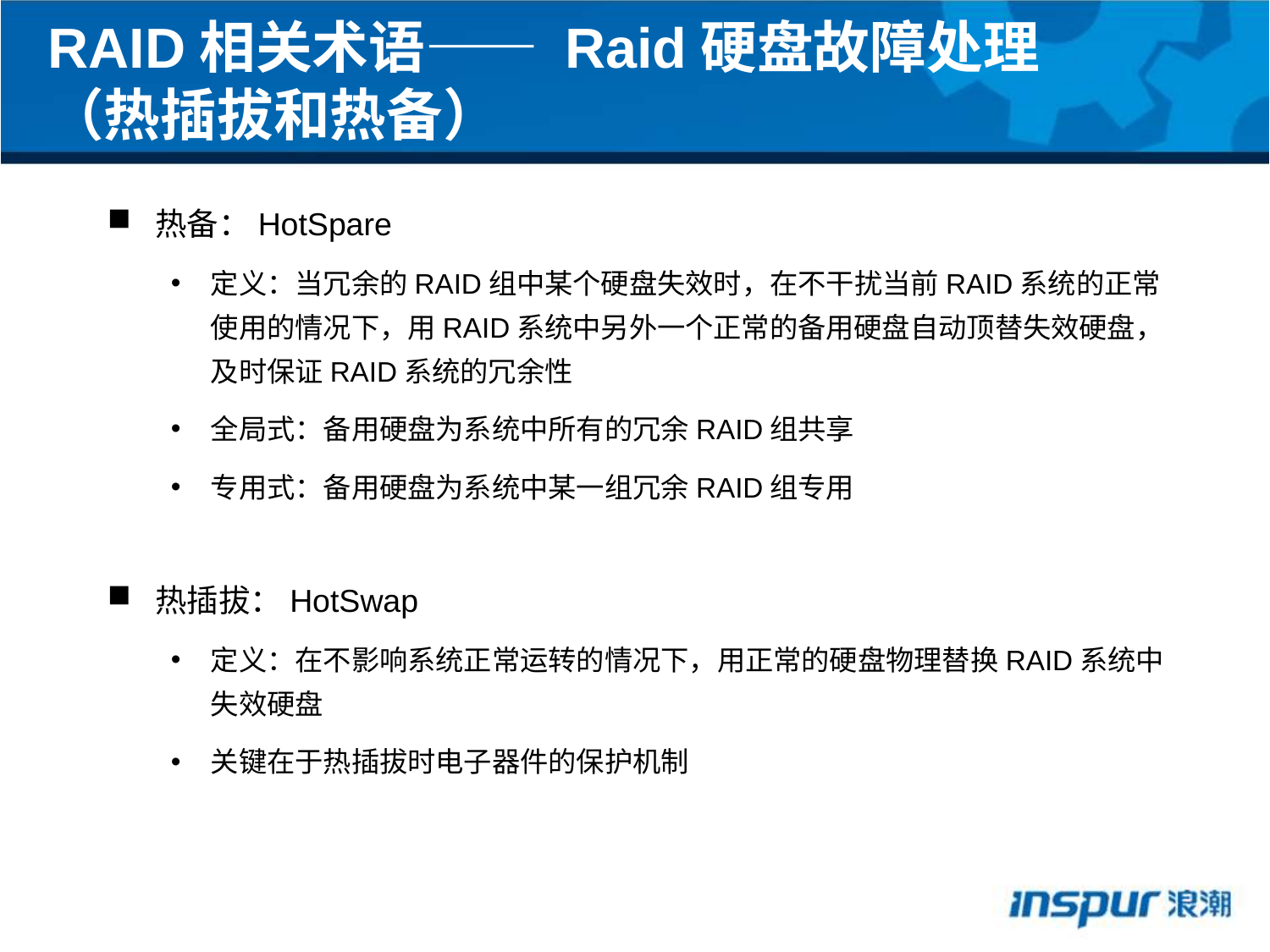

RAID相关术语—— Raid硬盘故障处理（热插拔和热备）
热备：HotSpare
定义：当冗余的RAID组中某个硬盘失效时，在不干扰当前RAID系统的正常使用的情况下，用RAID系统中另外一个正常的备用硬盘自动顶替失效硬盘，及时保证RAID系统的冗余性
全局式：备用硬盘为系统中所有的冗余RAID组共享
专用式：备用硬盘为系统中某一组冗余RAID组专用

热插拔：HotSwap
定义：在不影响系统正常运转的情况下，用正常的硬盘物理替换RAID系统中失效硬盘
关键在于热插拔时电子器件的保护机制